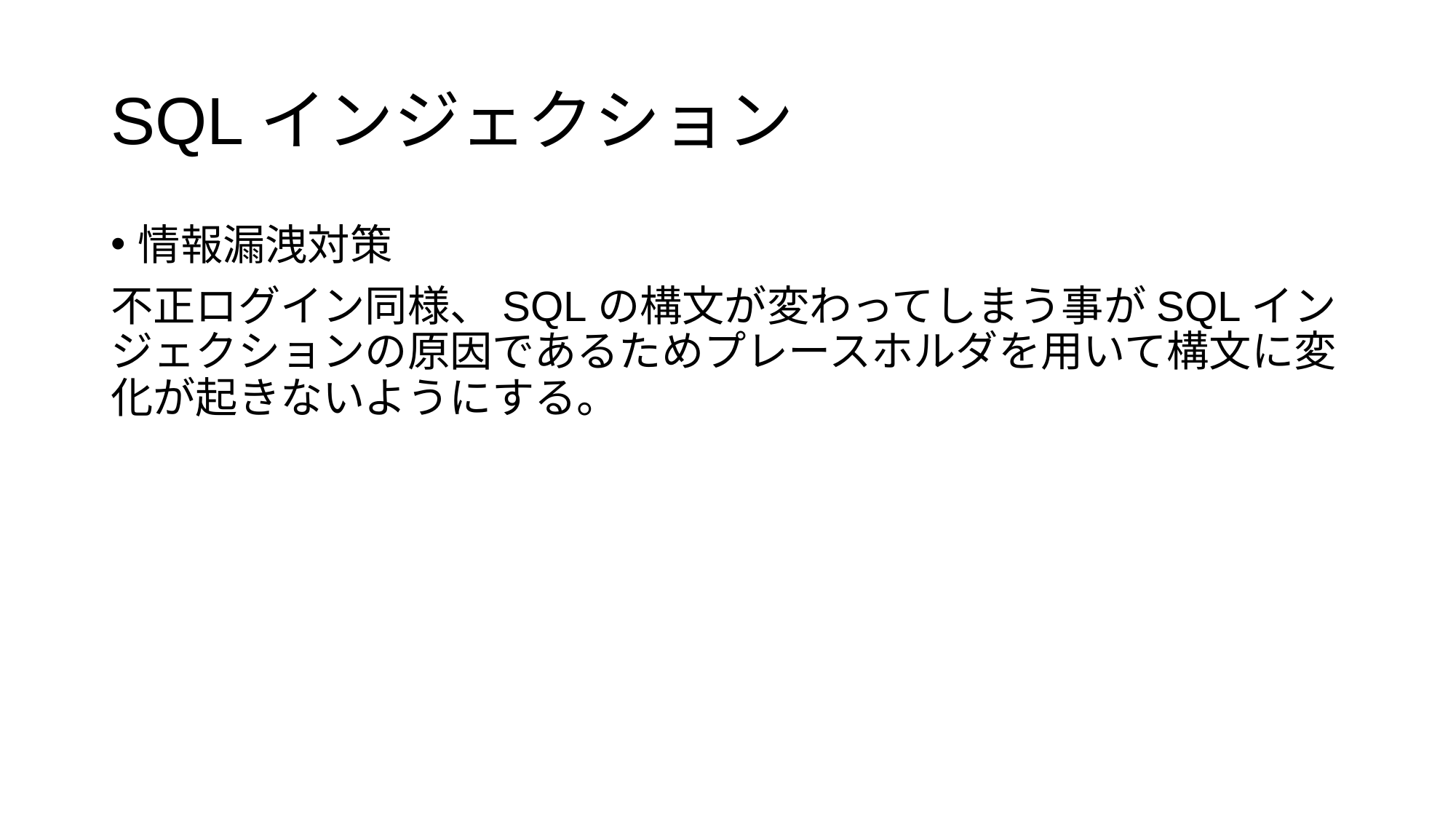

# SQLインジェクション
情報漏洩対策
不正ログイン同様、SQLの構文が変わってしまう事がSQLインジェクションの原因であるためプレースホルダを用いて構文に変化が起きないようにする。